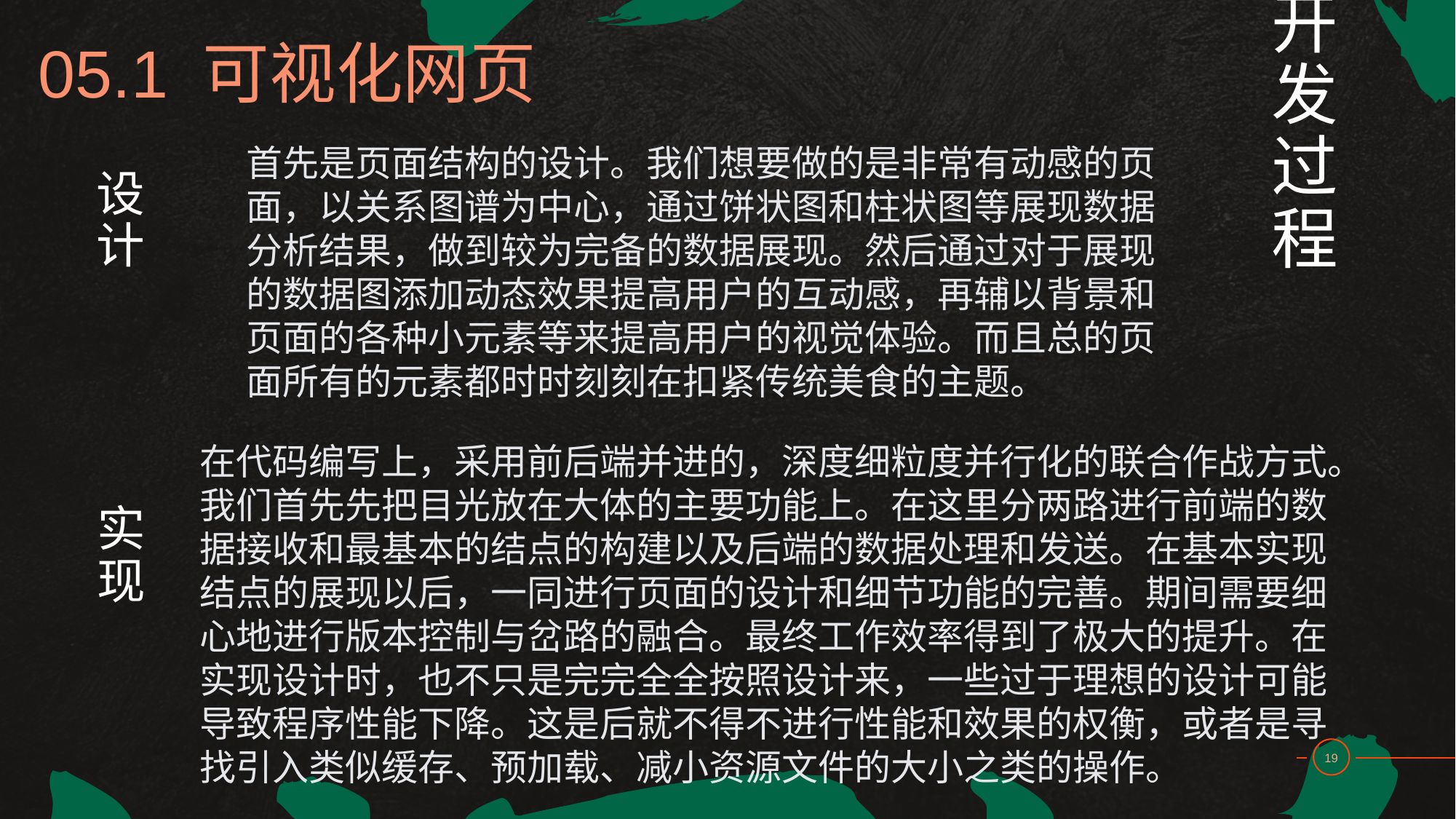

开发过程
05.1 可视化网页
首先是页面结构的设计。我们想要做的是非常有动感的页面，以关系图谱为中心，通过饼状图和柱状图等展现数据分析结果，做到较为完备的数据展现。然后通过对于展现的数据图添加动态效果提高用户的互动感，再辅以背景和页面的各种小元素等来提高用户的视觉体验。而且总的页面所有的元素都时时刻刻在扣紧传统美食的主题。
设计
在代码编写上，采用前后端并进的，深度细粒度并行化的联合作战方式。我们首先先把目光放在大体的主要功能上。在这里分两路进行前端的数据接收和最基本的结点的构建以及后端的数据处理和发送。在基本实现结点的展现以后，一同进行页面的设计和细节功能的完善。期间需要细心地进行版本控制与岔路的融合。最终工作效率得到了极大的提升。在实现设计时，也不只是完完全全按照设计来，一些过于理想的设计可能导致程序性能下降。这是后就不得不进行性能和效果的权衡，或者是寻找引入类似缓存、预加载、减小资源文件的大小之类的操作。
实现
19